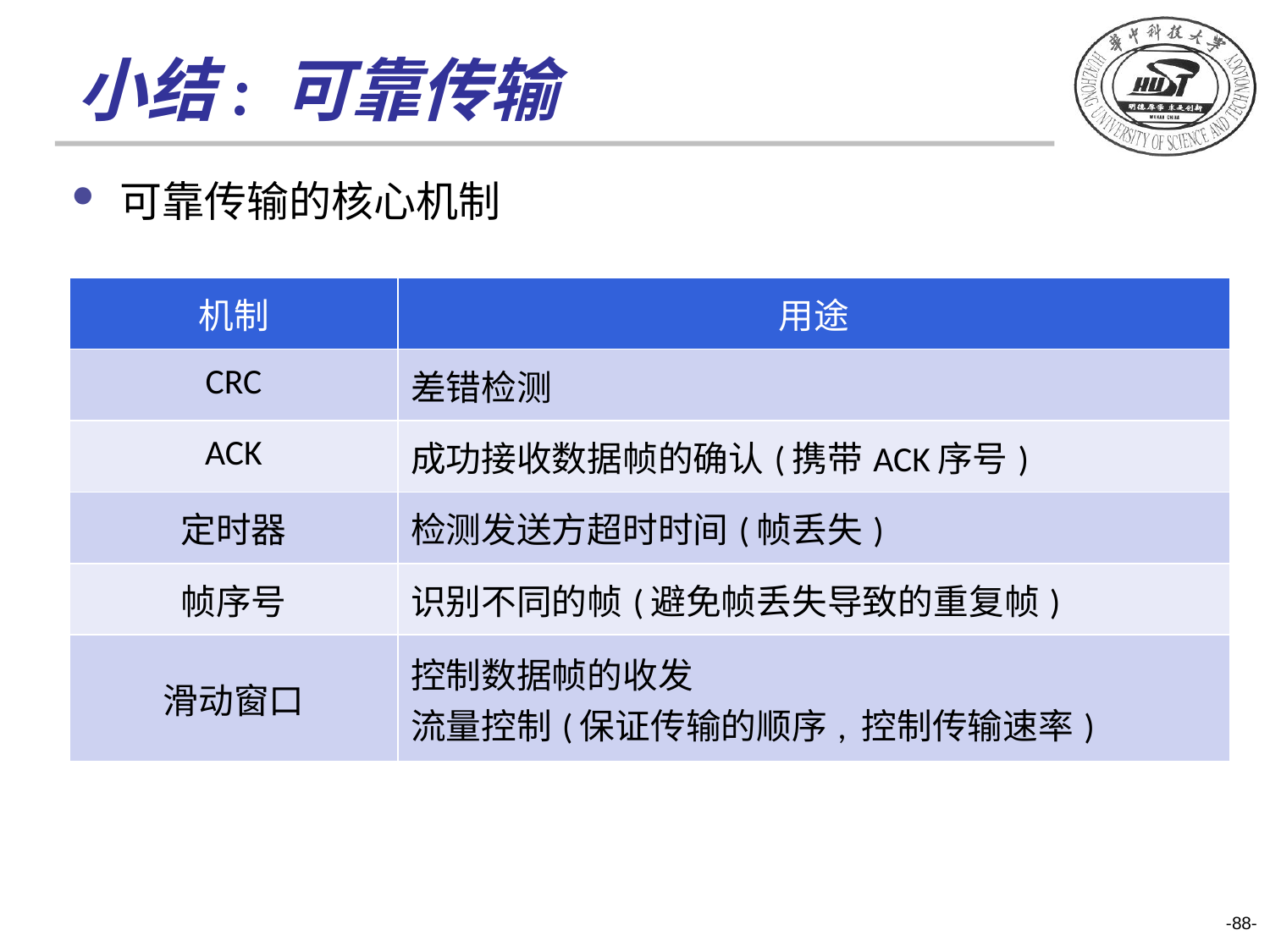

# 小结: 可靠传输
可靠传输的核心机制
| 机制 | 用途 |
| --- | --- |
| CRC | 差错检测 |
| ACK | 成功接收数据帧的确认(携带ACK序号) |
| 定时器 | 检测发送方超时时间(帧丢失) |
| 帧序号 | 识别不同的帧(避免帧丢失导致的重复帧) |
| 滑动窗口 | 控制数据帧的收发 流量控制(保证传输的顺序, 控制传输速率) |
-88-